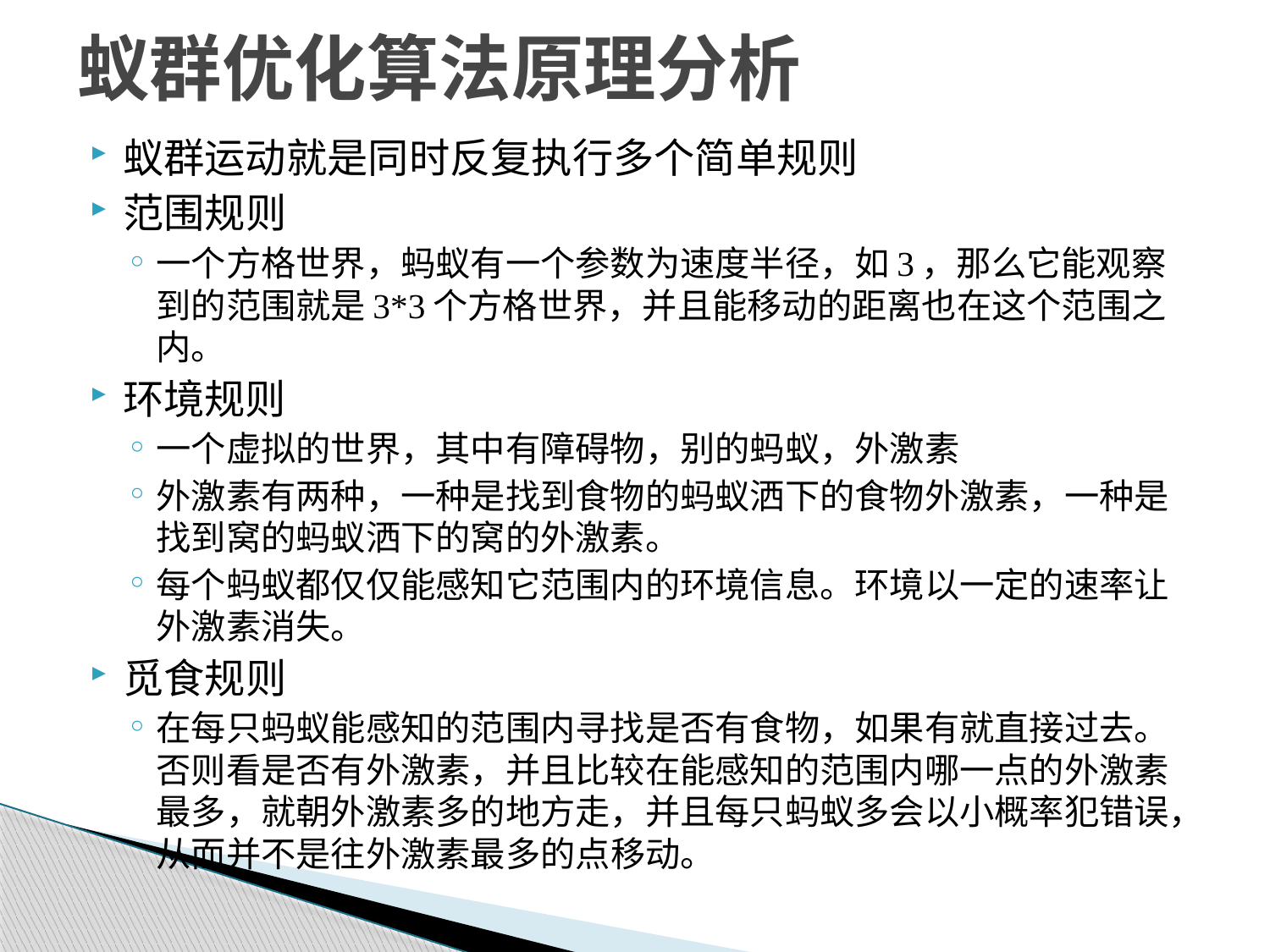

# 蚁群优化算法原理分析
蚁群运动就是同时反复执行多个简单规则
范围规则
一个方格世界，蚂蚁有一个参数为速度半径，如3，那么它能观察到的范围就是3*3个方格世界，并且能移动的距离也在这个范围之内。
环境规则
一个虚拟的世界，其中有障碍物，别的蚂蚁，外激素
外激素有两种，一种是找到食物的蚂蚁洒下的食物外激素，一种是找到窝的蚂蚁洒下的窝的外激素。
每个蚂蚁都仅仅能感知它范围内的环境信息。环境以一定的速率让外激素消失。
觅食规则
在每只蚂蚁能感知的范围内寻找是否有食物，如果有就直接过去。否则看是否有外激素，并且比较在能感知的范围内哪一点的外激素最多，就朝外激素多的地方走，并且每只蚂蚁多会以小概率犯错误，从而并不是往外激素最多的点移动。